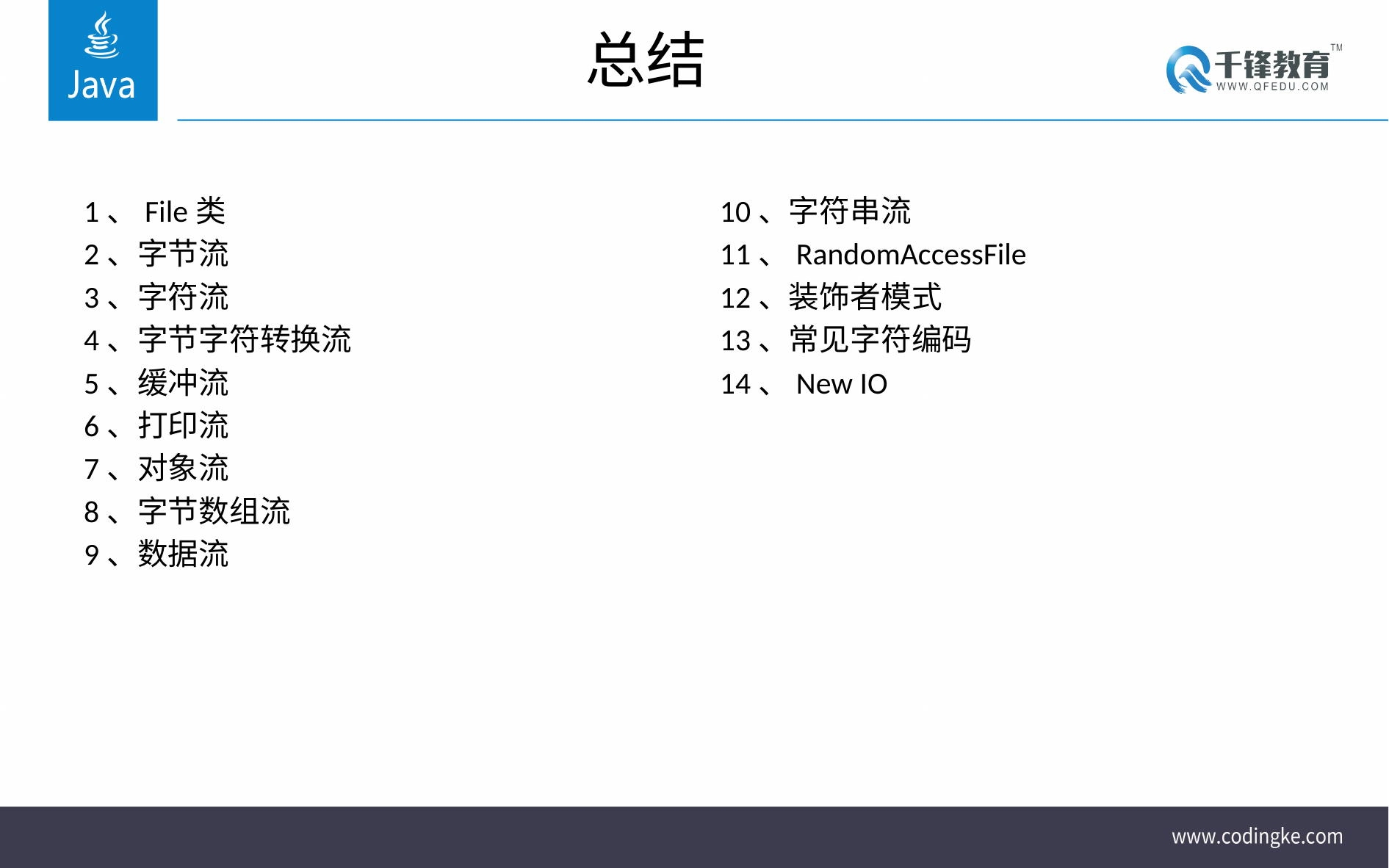

# 总结
1、File类
2、字节流
3、字符流
4、字节字符转换流
5、缓冲流
6、打印流
7、对象流
8、字节数组流
9、数据流

10、字符串流
11、RandomAccessFile
12、装饰者模式
13、常见字符编码
14、New IO